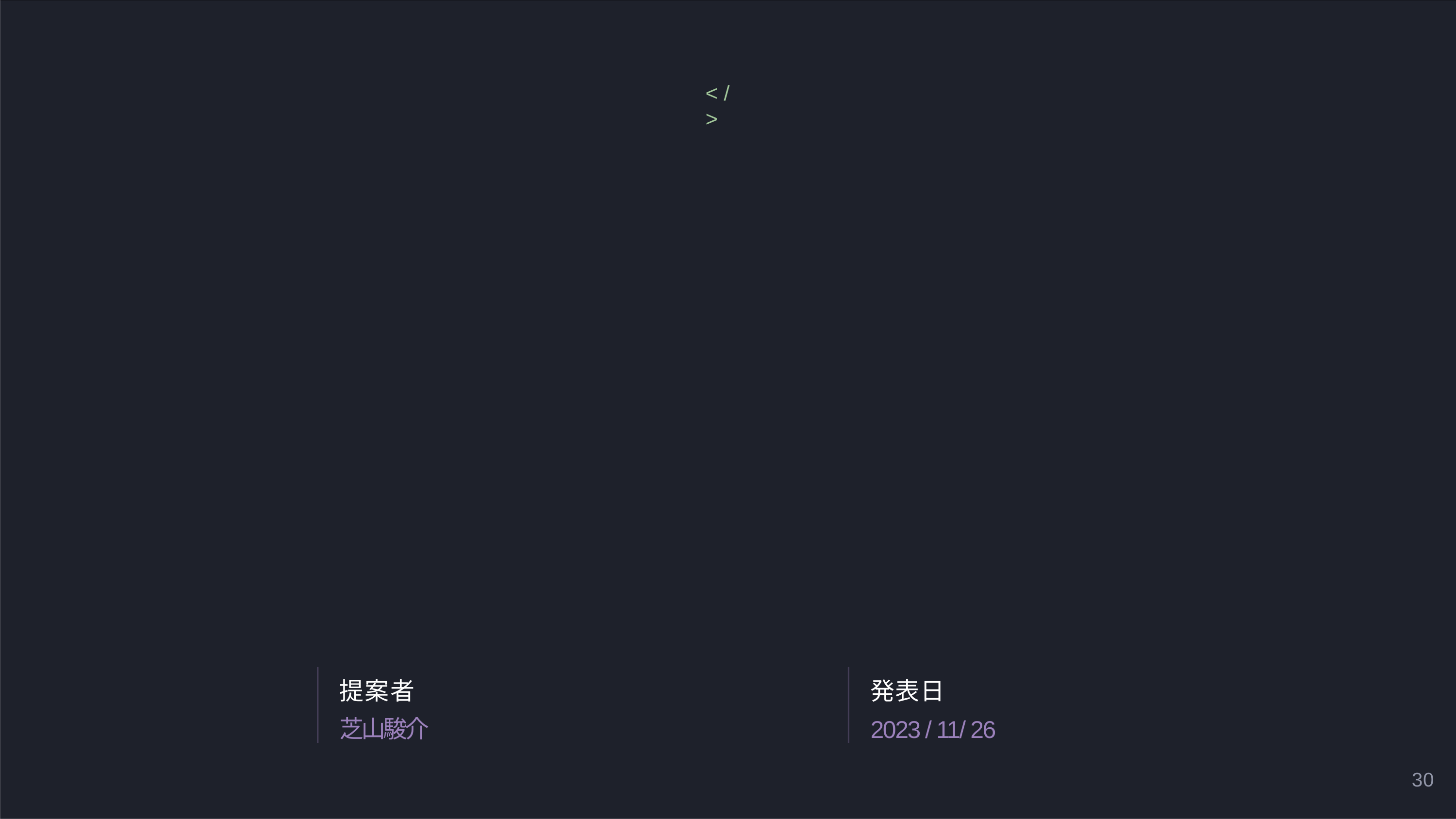

< / >
発表日
2023 / 11/ 26
提案者
芝山駿介

30